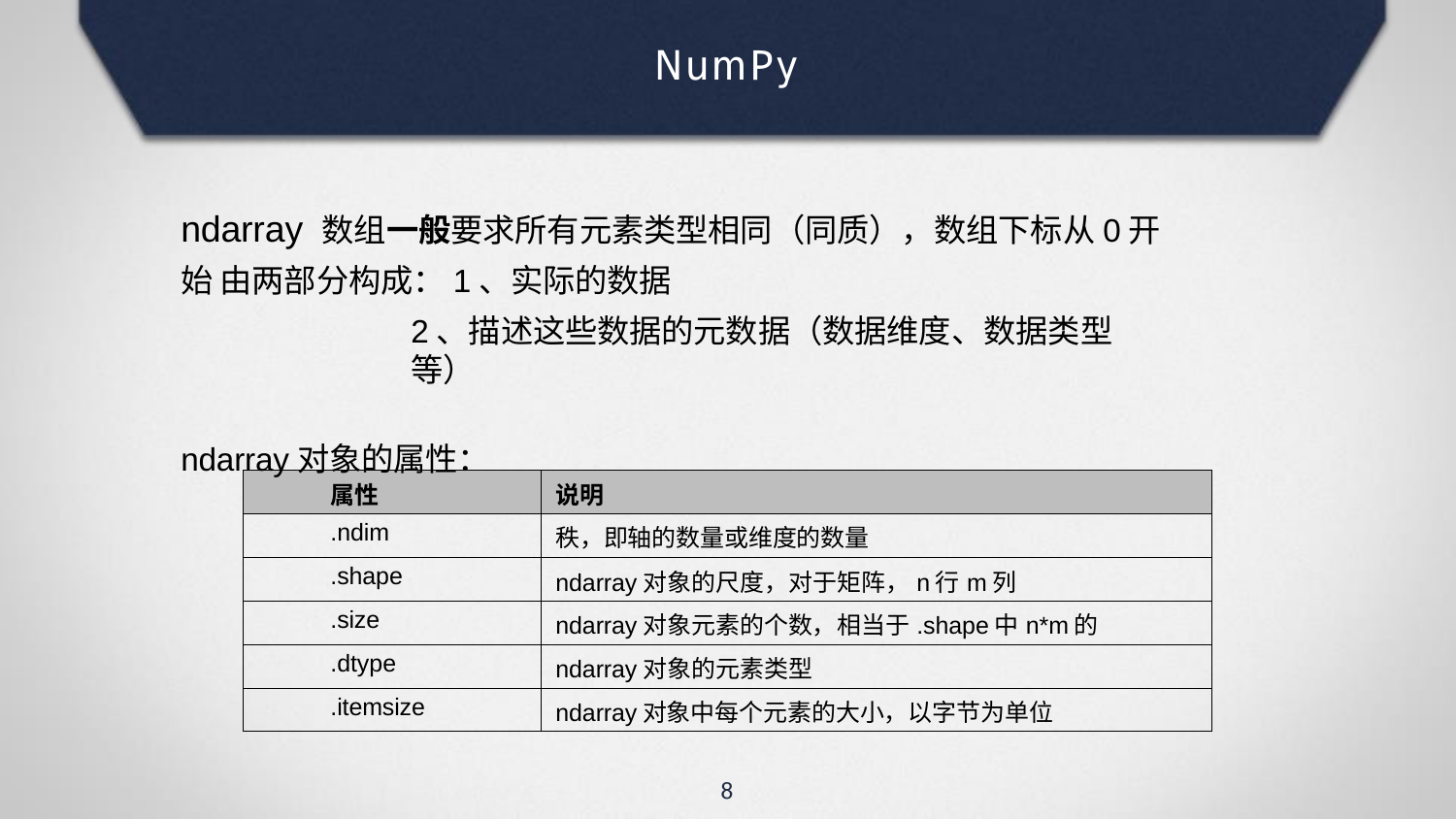

# NumPy
ndarray 数组一般要求所有元素类型相同（同质），数组下标从0开始 由两部分构成：1、实际的数据
2、描述这些数据的元数据（数据维度、数据类型等）

ndarray对象的属性：
| 属性 | 说明 |
| --- | --- |
| .ndim | 秩，即轴的数量或维度的数量 |
| .shape | ndarray对象的尺度，对于矩阵，n行m列 |
| .size | ndarray对象元素的个数，相当于.shape中n\*m的 |
| .dtype | ndarray对象的元素类型 |
| .itemsize | ndarray对象中每个元素的大小，以字节为单位 |
8